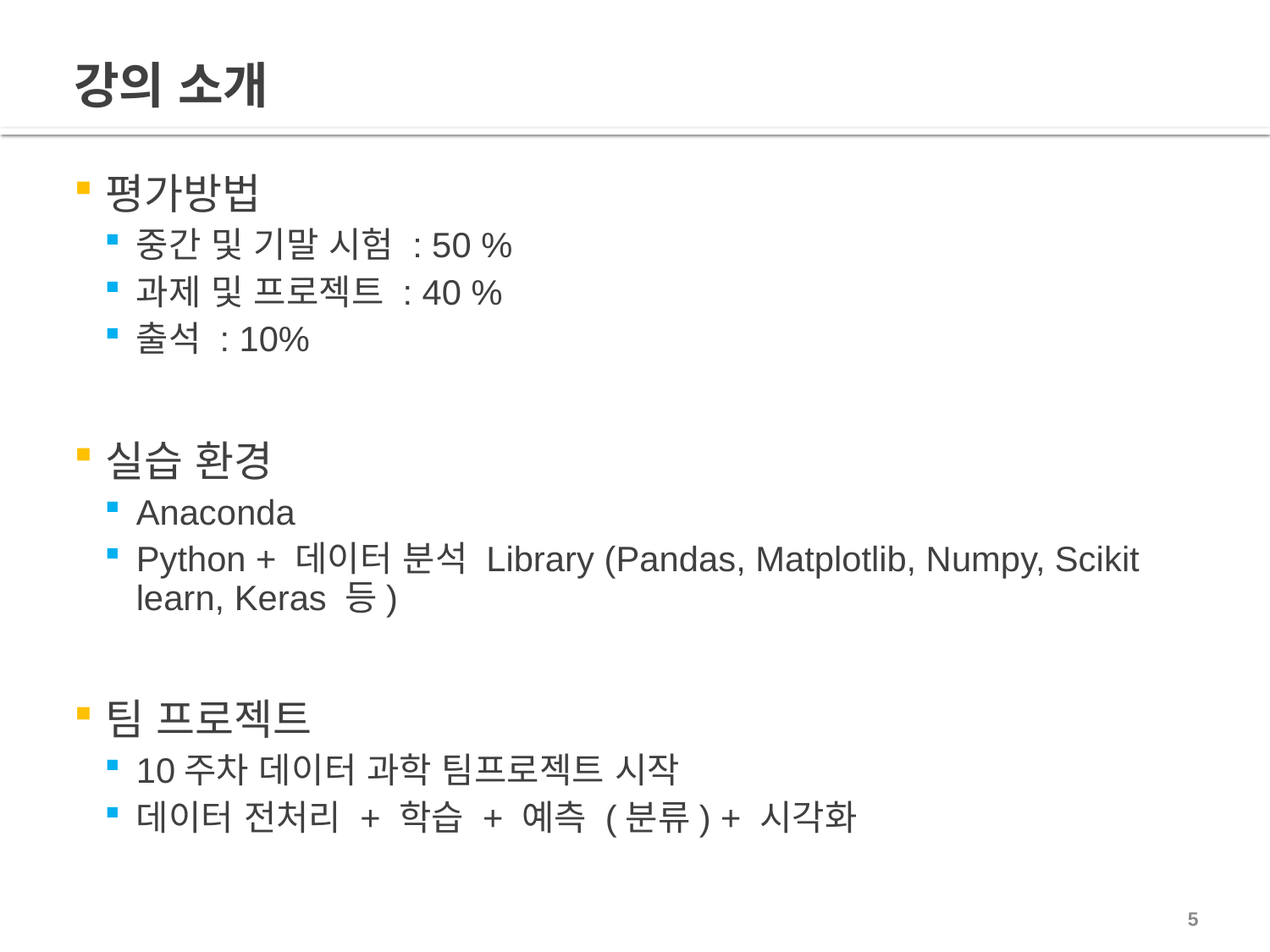

# 강의 소개
평가방법
중간 및 기말 시험 : 50 %
과제 및 프로젝트 : 40 %
출석 : 10%

실습 환경
Anaconda
Python + 데이터 분석 Library (Pandas, Matplotlib, Numpy, Scikit learn, Keras 등)

팀 프로젝트
10주차 데이터 과학 팀프로젝트 시작
데이터 전처리 + 학습 + 예측 (분류) + 시각화
5